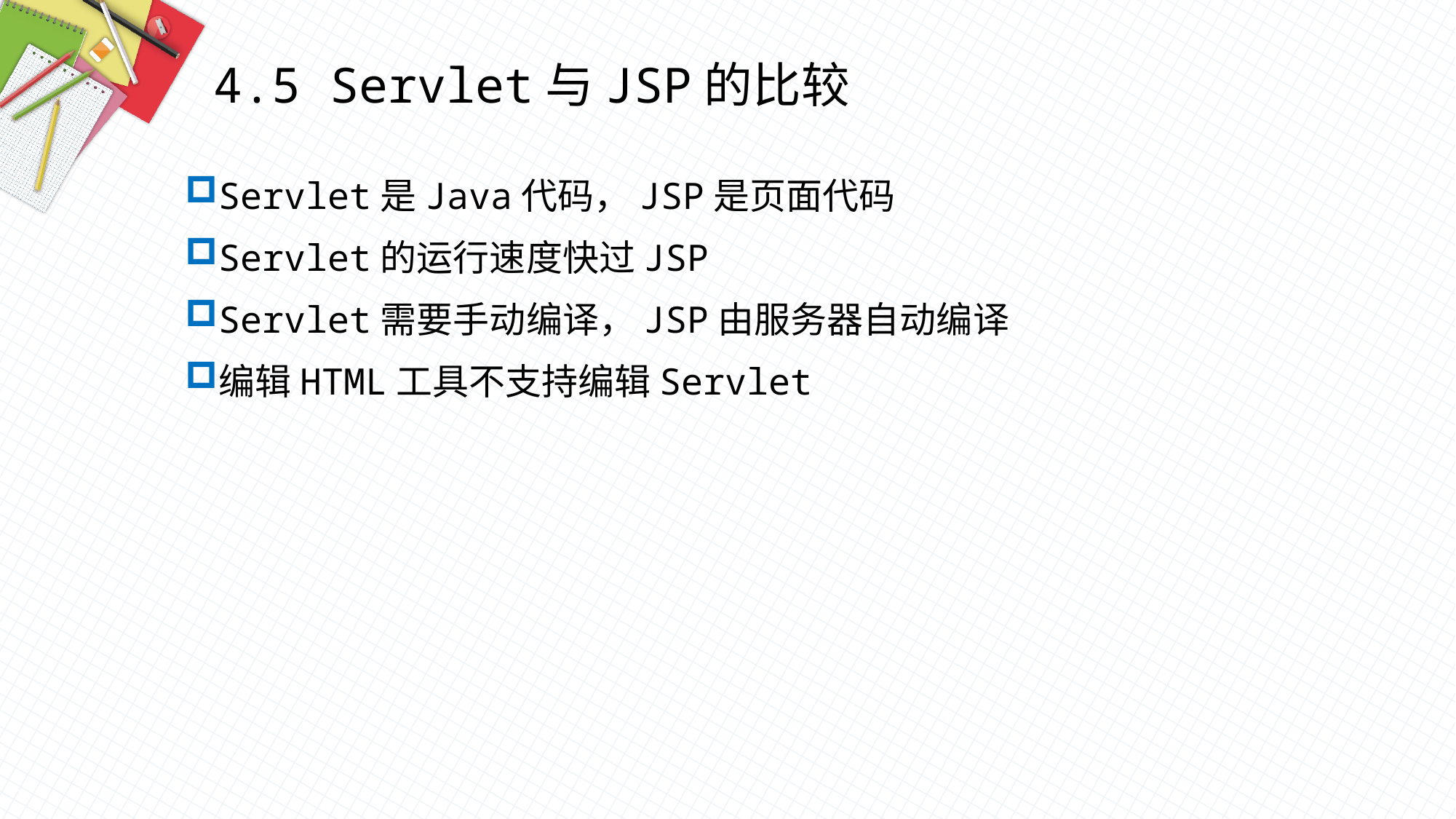

4.5 Servlet与JSP的比较
Servlet是Java代码，JSP是页面代码
Servlet的运行速度快过JSP
Servlet需要手动编译，JSP由服务器自动编译
编辑HTML工具不支持编辑Servlet